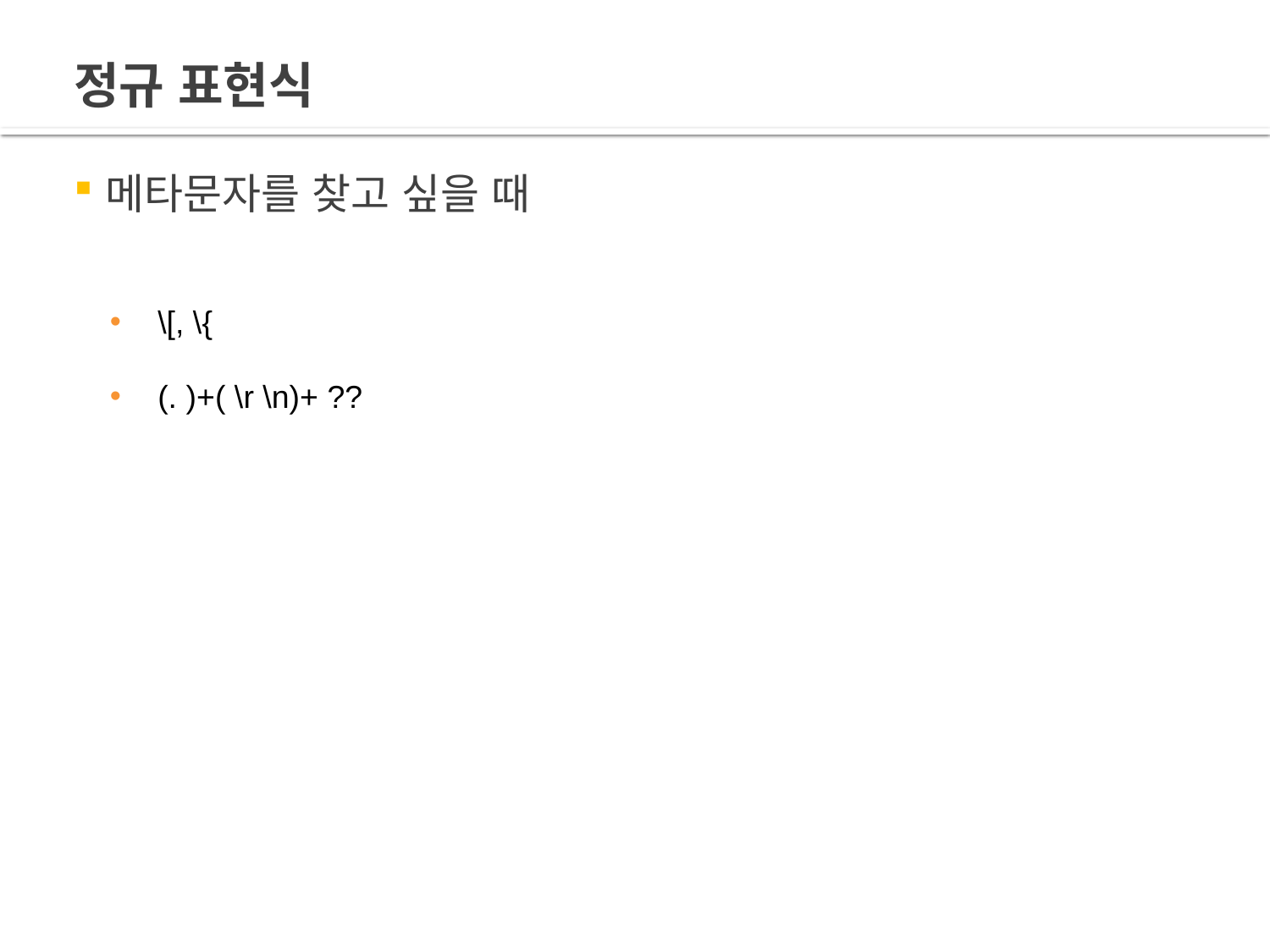

# 정규 표현식
메타문자를 찾고 싶을 때

\[, \{
(. )+( \r \n)+ ??